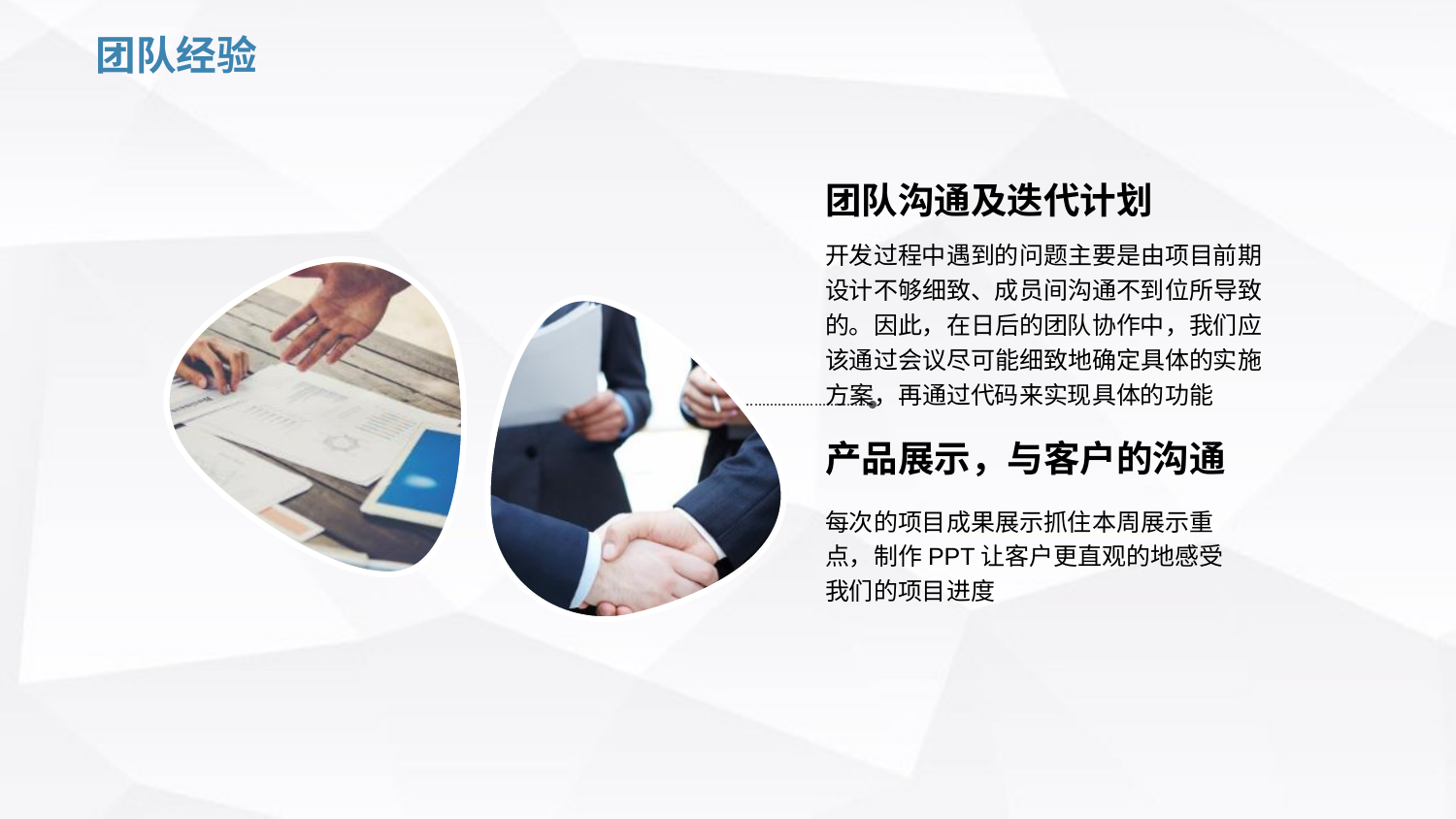

团队经验
团队沟通及迭代计划
开发过程中遇到的问题主要是由项目前期设计不够细致、成员间沟通不到位所导致的。因此，在日后的团队协作中，我们应该通过会议尽可能细致地确定具体的实施方案，再通过代码来实现具体的功能

产品展示，与客户的沟通
每次的项目成果展示抓住本周展示重点，制作PPT让客户更直观的地感受我们的项目进度